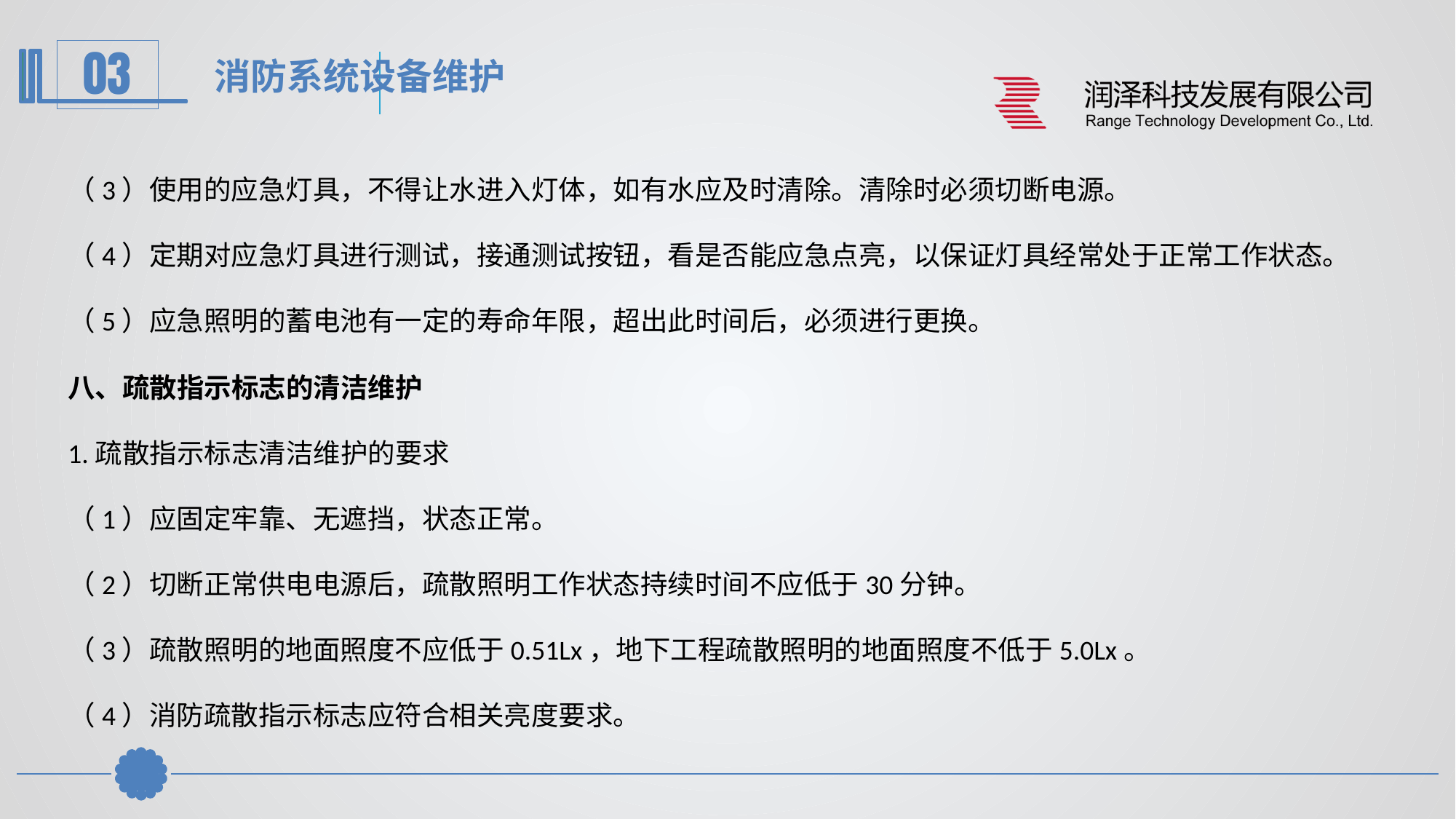

消防系统设备维护
（3）使用的应急灯具，不得让水进入灯体，如有水应及时清除。清除时必须切断电源。
（4）定期对应急灯具进行测试，接通测试按钮，看是否能应急点亮，以保证灯具经常处于正常工作状态。
（5）应急照明的蓄电池有一定的寿命年限，超出此时间后，必须进行更换。
八、疏散指示标志的清洁维护
1.疏散指示标志清洁维护的要求
（1）应固定牢靠、无遮挡，状态正常。
（2）切断正常供电电源后，疏散照明工作状态持续时间不应低于30分钟。
（3）疏散照明的地面照度不应低于0.51Lx，地下工程疏散照明的地面照度不低于5.0Lx。
（4）消防疏散指示标志应符合相关亮度要求。
42